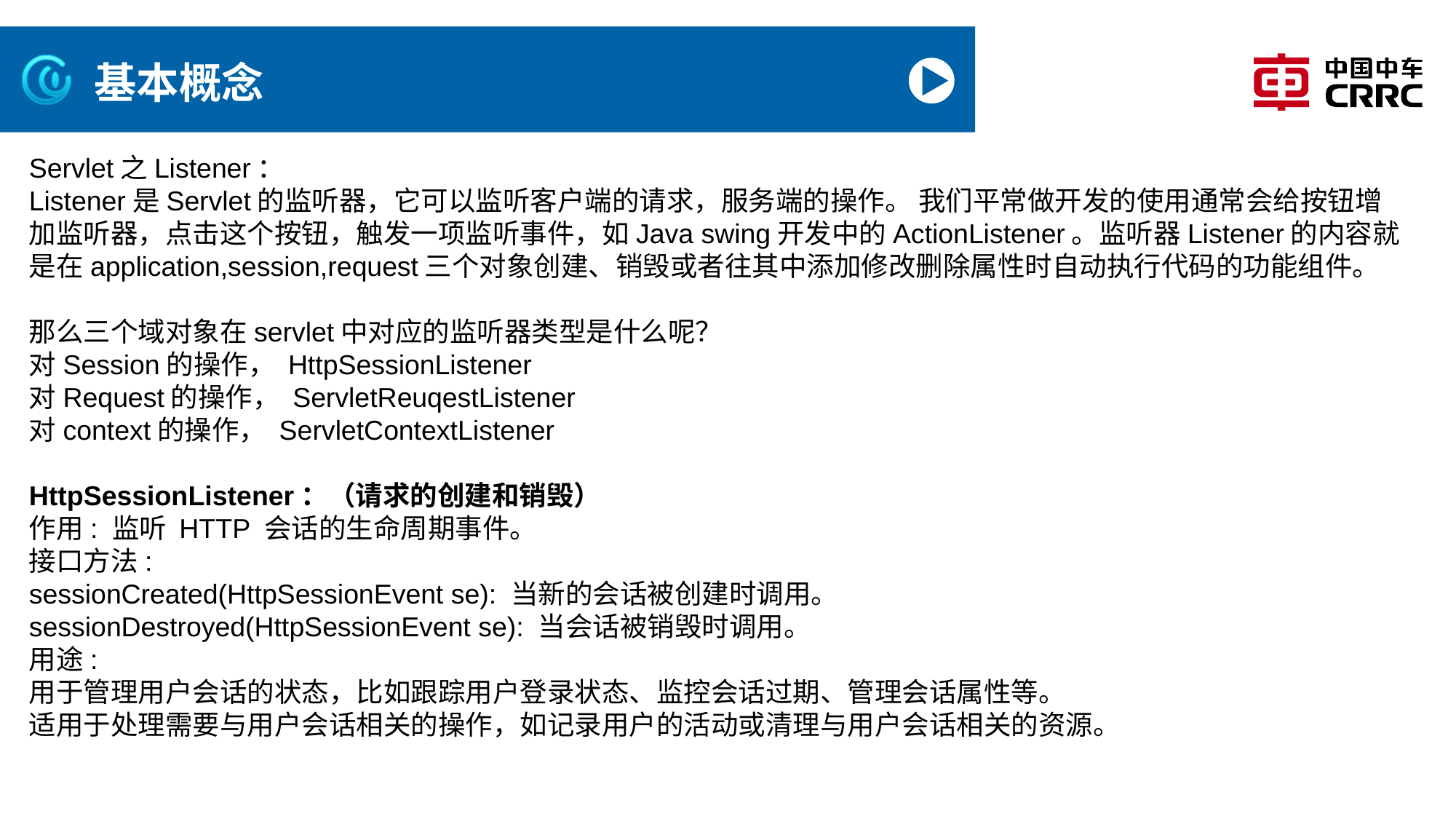

# 基本概念
Servlet之Listener：
Listener是Servlet的监听器，它可以监听客户端的请求，服务端的操作。 我们平常做开发的使用通常会给按钮增加监听器，点击这个按钮，触发一项监听事件，如Java swing开发中的ActionListener。监听器Listener的内容就是在application,session,request三个对象创建、销毁或者往其中添加修改删除属性时自动执行代码的功能组件。

那么三个域对象在servlet中对应的监听器类型是什么呢？
对Session的操作， HttpSessionListener
对Request的操作， ServletReuqestListener
对context的操作， ServletContextListener

HttpSessionListener：（请求的创建和销毁）
作用: 监听 HTTP 会话的生命周期事件。
接口方法:
sessionCreated(HttpSessionEvent se): 当新的会话被创建时调用。
sessionDestroyed(HttpSessionEvent se): 当会话被销毁时调用。
用途:
用于管理用户会话的状态，比如跟踪用户登录状态、监控会话过期、管理会话属性等。
适用于处理需要与用户会话相关的操作，如记录用户的活动或清理与用户会话相关的资源。
14